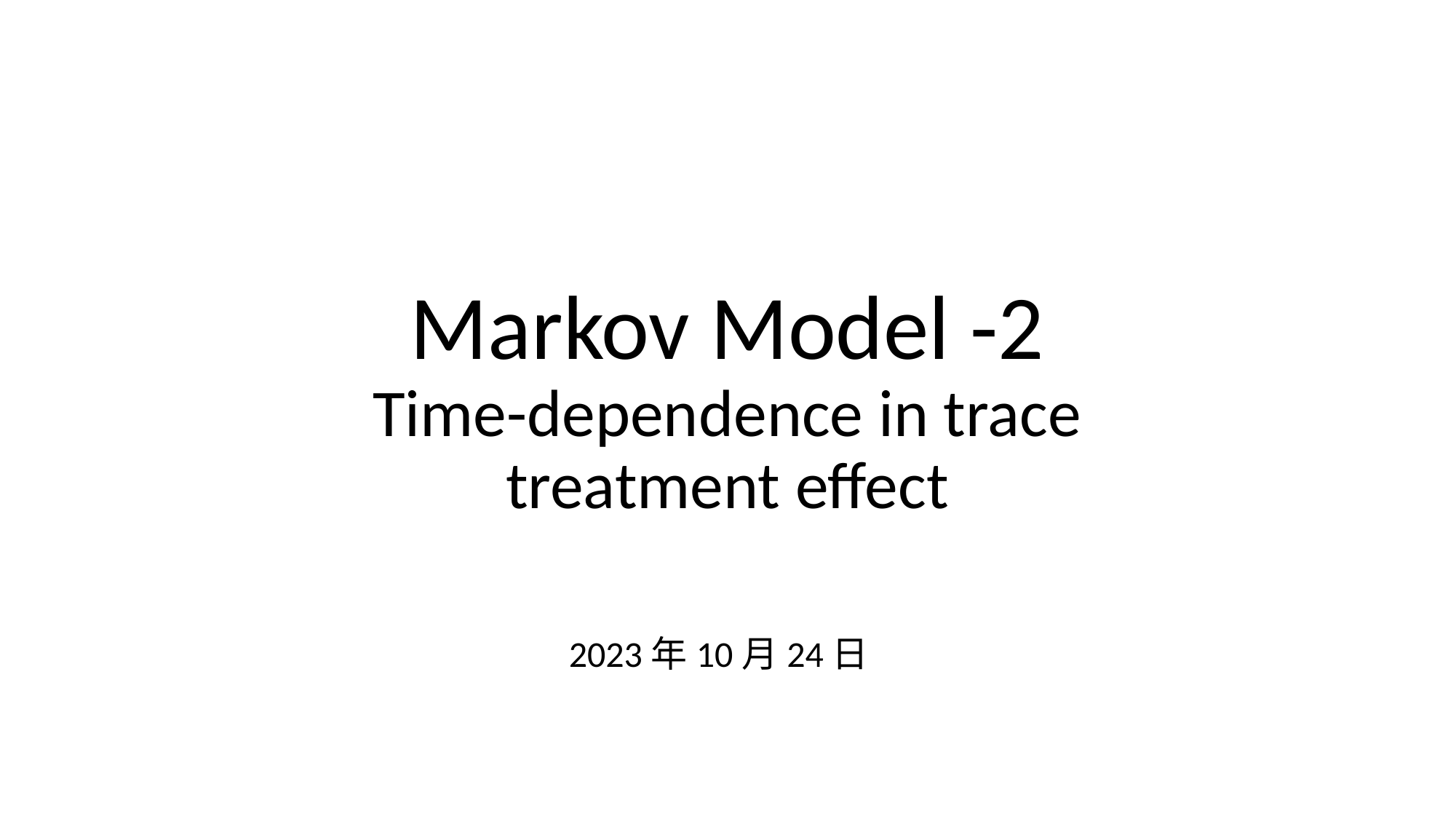

# Markov Model -2 Time-dependence in trace treatment effect

2023年10月24日